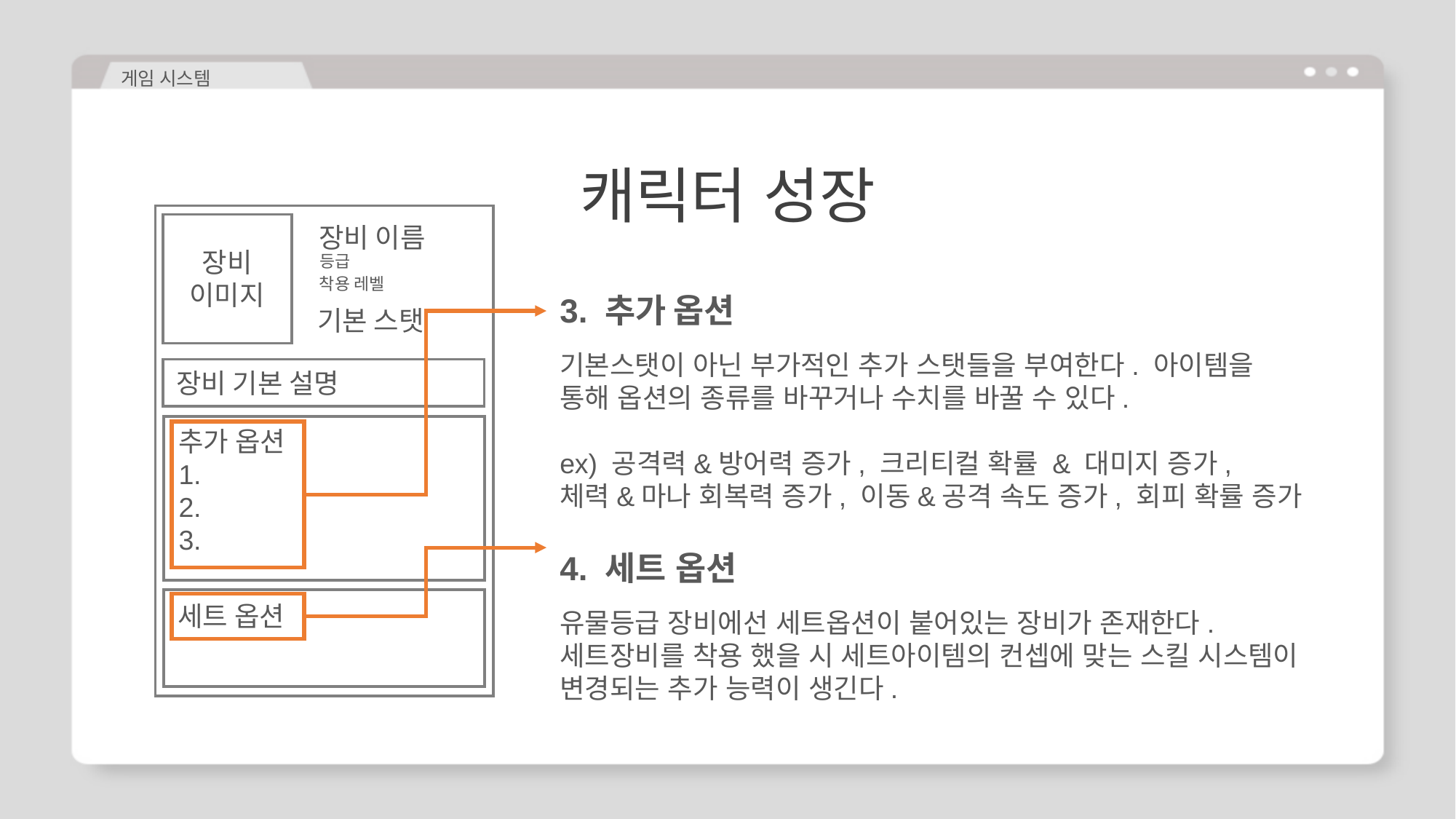

게임 시스템
캐릭터 성장

장비 이름

장비
이미지
등급
착용 레벨
기본 스탯
장비 기본 설명

추가 옵션
1.
2.
3.

세트 옵션
3. 추가 옵션

기본스탯이 아닌 부가적인 추가 스탯들을 부여한다. 아이템을
통해 옵션의 종류를 바꾸거나 수치를 바꿀 수 있다.

ex) 공격력&방어력 증가, 크리티컬 확률 & 대미지 증가,
체력&마나 회복력 증가, 이동&공격 속도 증가, 회피 확률 증가

4. 세트 옵션

유물등급 장비에선 세트옵션이 붙어있는 장비가 존재한다.
세트장비를 착용 했을 시 세트아이템의 컨셉에 맞는 스킬 시스템이 변경되는 추가 능력이 생긴다.